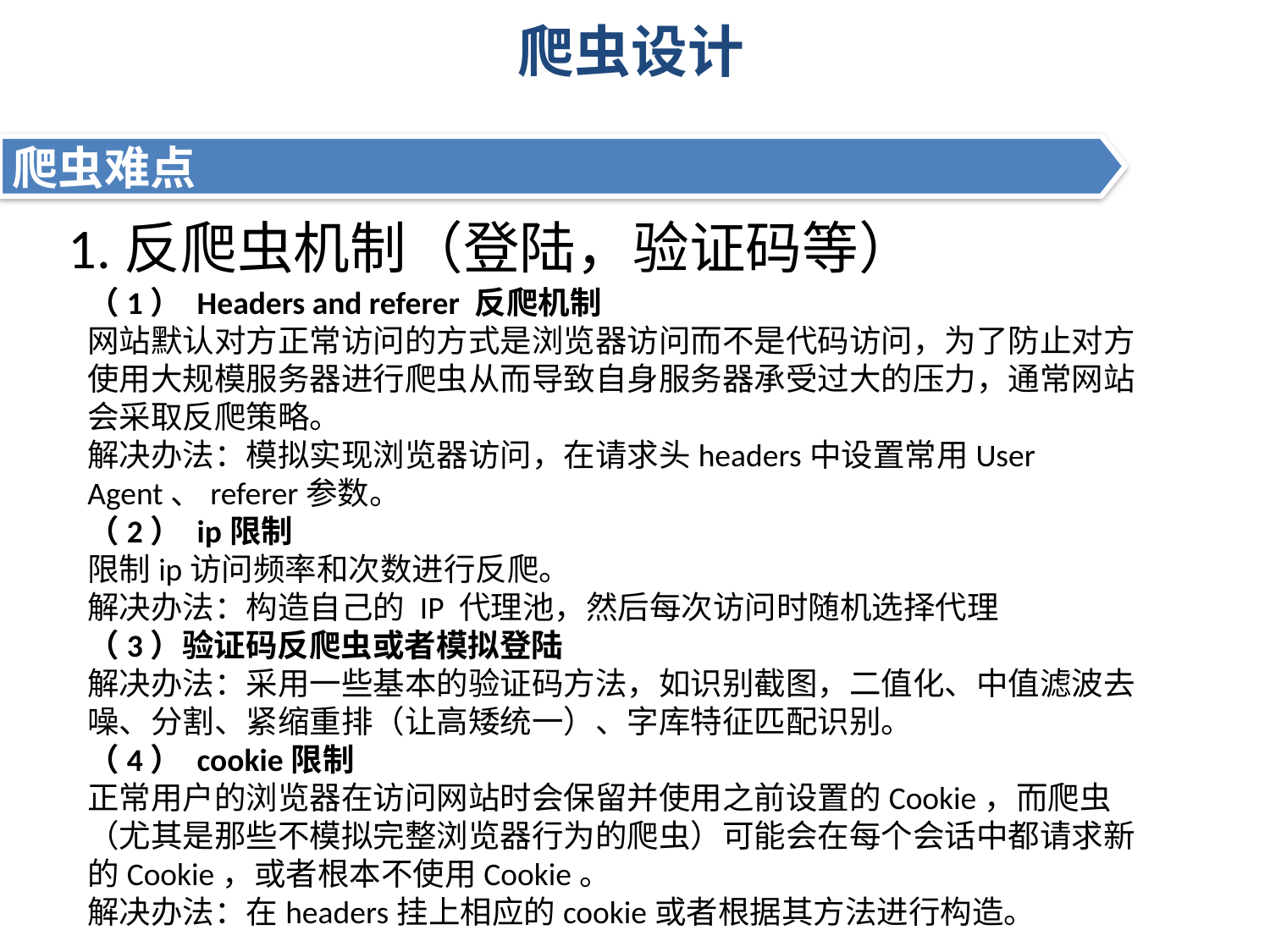

# 爬虫设计
爬虫难点
1.反爬虫机制（登陆，验证码等）
（1） Headers and referer 反爬机制
网站默认对方正常访问的方式是浏览器访问而不是代码访问，为了防止对方使用大规模服务器进行爬虫从而导致自身服务器承受过大的压力，通常网站会采取反爬策略。
解决办法：模拟实现浏览器访问，在请求头headers中设置常用User Agent、referer参数。
（2） ip限制
限制ip访问频率和次数进行反爬。
解决办法：构造自己的 IP 代理池，然后每次访问时随机选择代理
（3）验证码反爬虫或者模拟登陆
解决办法：采用一些基本的验证码方法，如识别截图，二值化、中值滤波去噪、分割、紧缩重排（让高矮统一）、字库特征匹配识别。
（4） cookie限制
正常用户的浏览器在访问网站时会保留并使用之前设置的Cookie，而爬虫（尤其是那些不模拟完整浏览器行为的爬虫）可能会在每个会话中都请求新的Cookie，或者根本不使用Cookie。
解决办法：在headers挂上相应的cookie或者根据其方法进行构造。

11